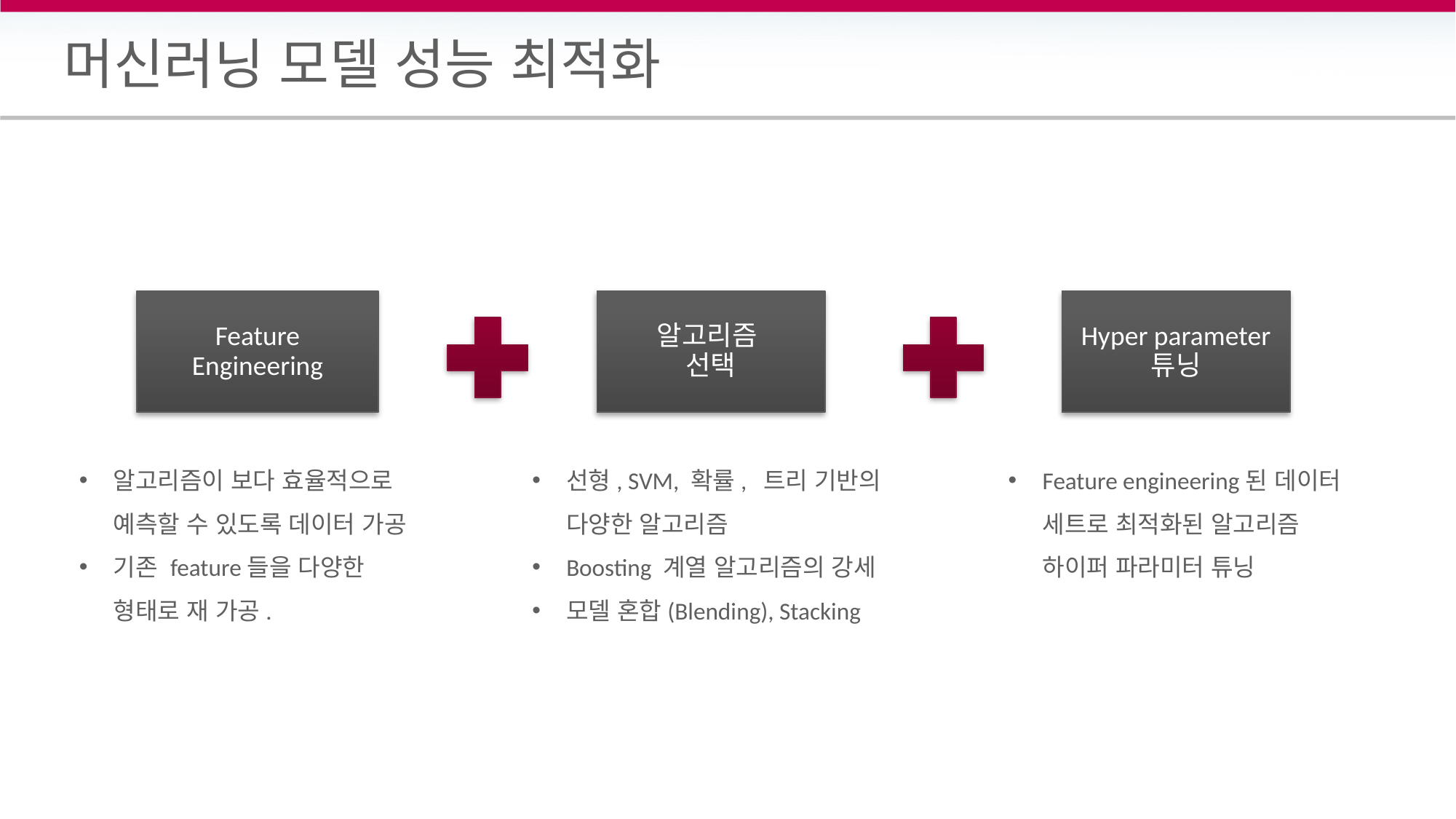

# 머신러닝 모델 성능 최적화
Feature Engineering
알고리즘
선택
Hyper parameter 튜닝

알고리즘이 보다 효율적으로 예측할 수 있도록 데이터 가공
기존 feature들을 다양한 형태로 재 가공.
선형, SVM, 확률,  트리 기반의 다양한 알고리즘
Boosting 계열 알고리즘의 강세
모델 혼합(Blending), Stacking
Feature engineering된 데이터 세트로 최적화된 알고리즘 하이퍼 파라미터 튜닝